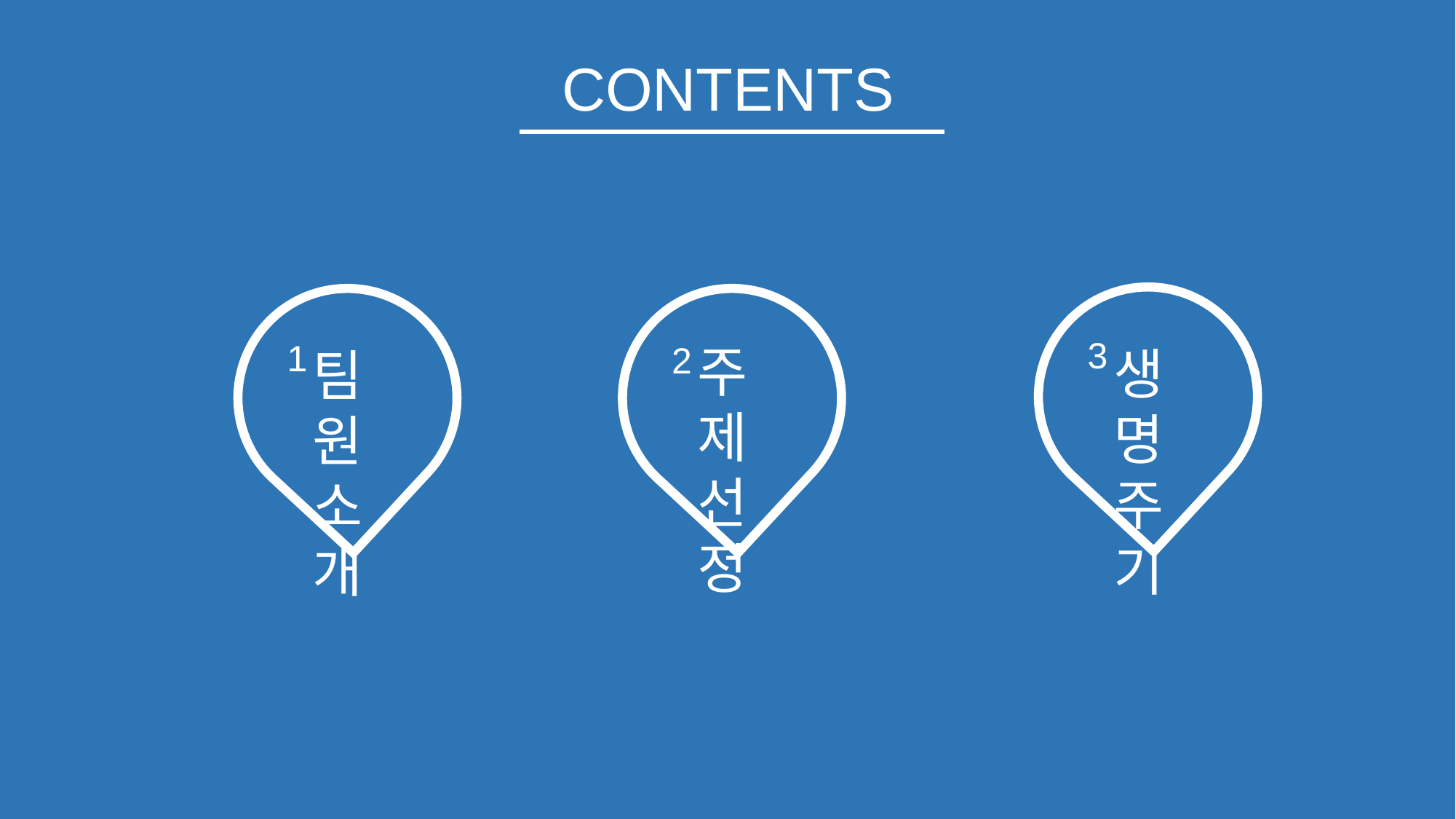

CONTENTS

3
생명
주기

1
팀원소개

2
주제선정